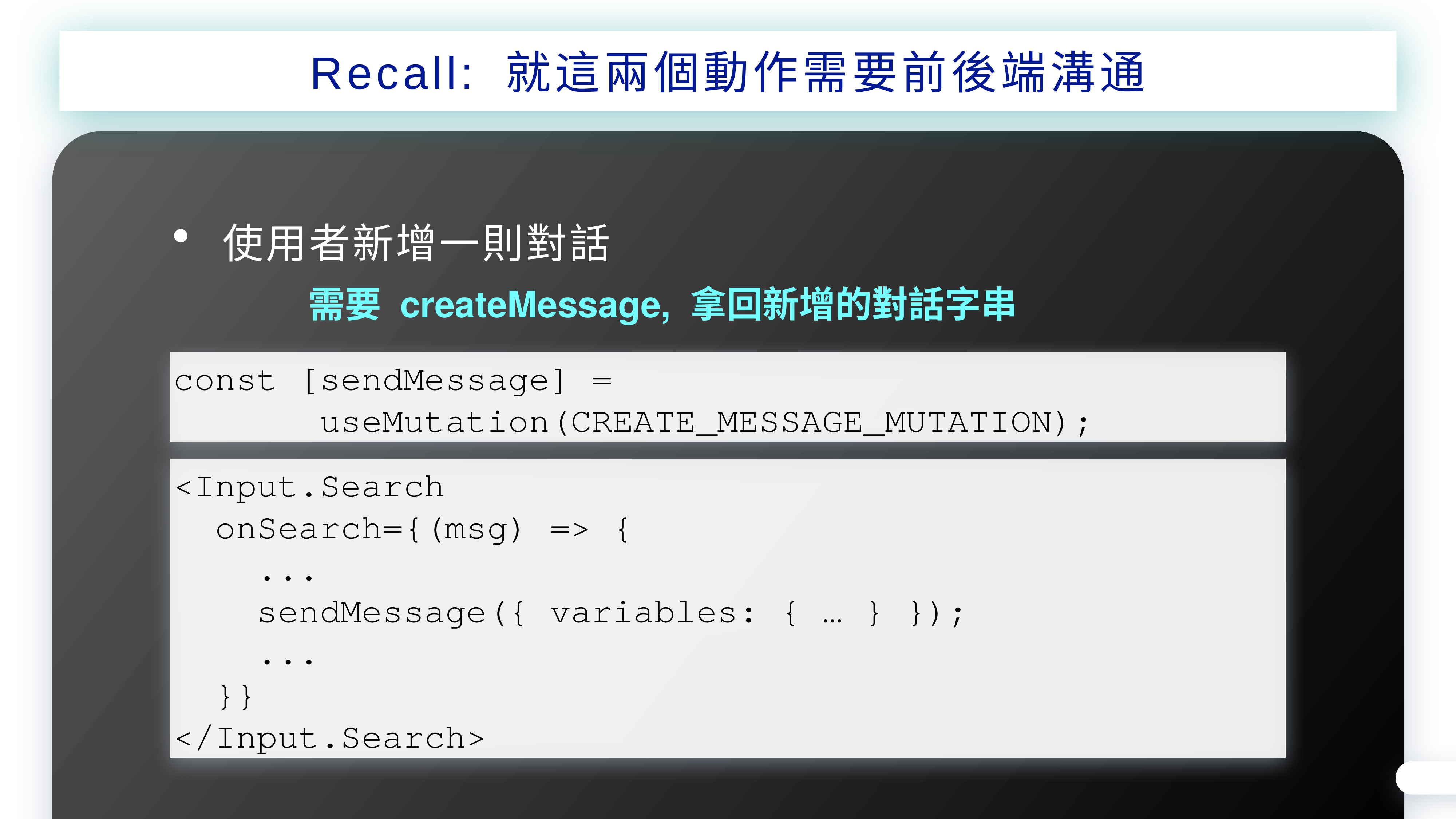

Recall: 就這兩個動作需要前後端溝通
使用者新增一則對話
需要 createMessage, 拿回新增的對話字串
const [sendMessage] =
       useMutation(CREATE_MESSAGE_MUTATION);
<Input.Search
  onSearch={(msg) => {
    ...
    sendMessage({ variables: { … } });
    ...
  }}
</Input.Search>
31